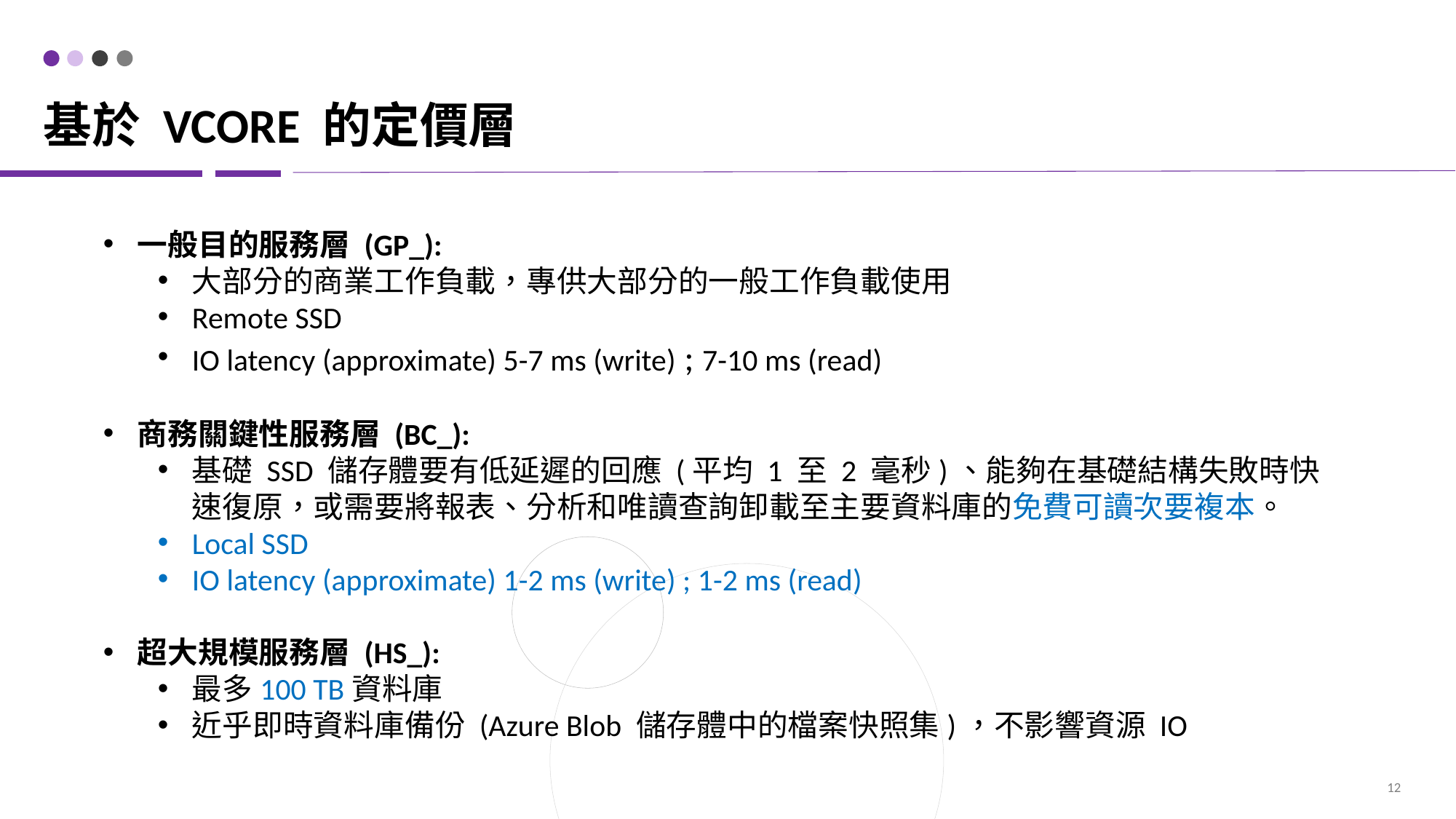

# 基於 vCore 的定價層
一般目的服務層 (GP_):
大部分的商業工作負載，專供大部分的一般工作負載使用
Remote SSD
IO latency (approximate) 5-7 ms (write) ; 7-10 ms (read)
商務關鍵性服務層 (BC_):
基礎 SSD 儲存體要有低延遲的回應 (平均 1 至 2 毫秒)、能夠在基礎結構失敗時快速復原，或需要將報表、分析和唯讀查詢卸載至主要資料庫的免費可讀次要複本。
Local SSD
IO latency (approximate) 1-2 ms (write) ; 1-2 ms (read)

超大規模服務層 (HS_):
最多100 TB資料庫
近乎即時資料庫備份 (Azure Blob 儲存體中的檔案快照集)，不影響資源 IO

12